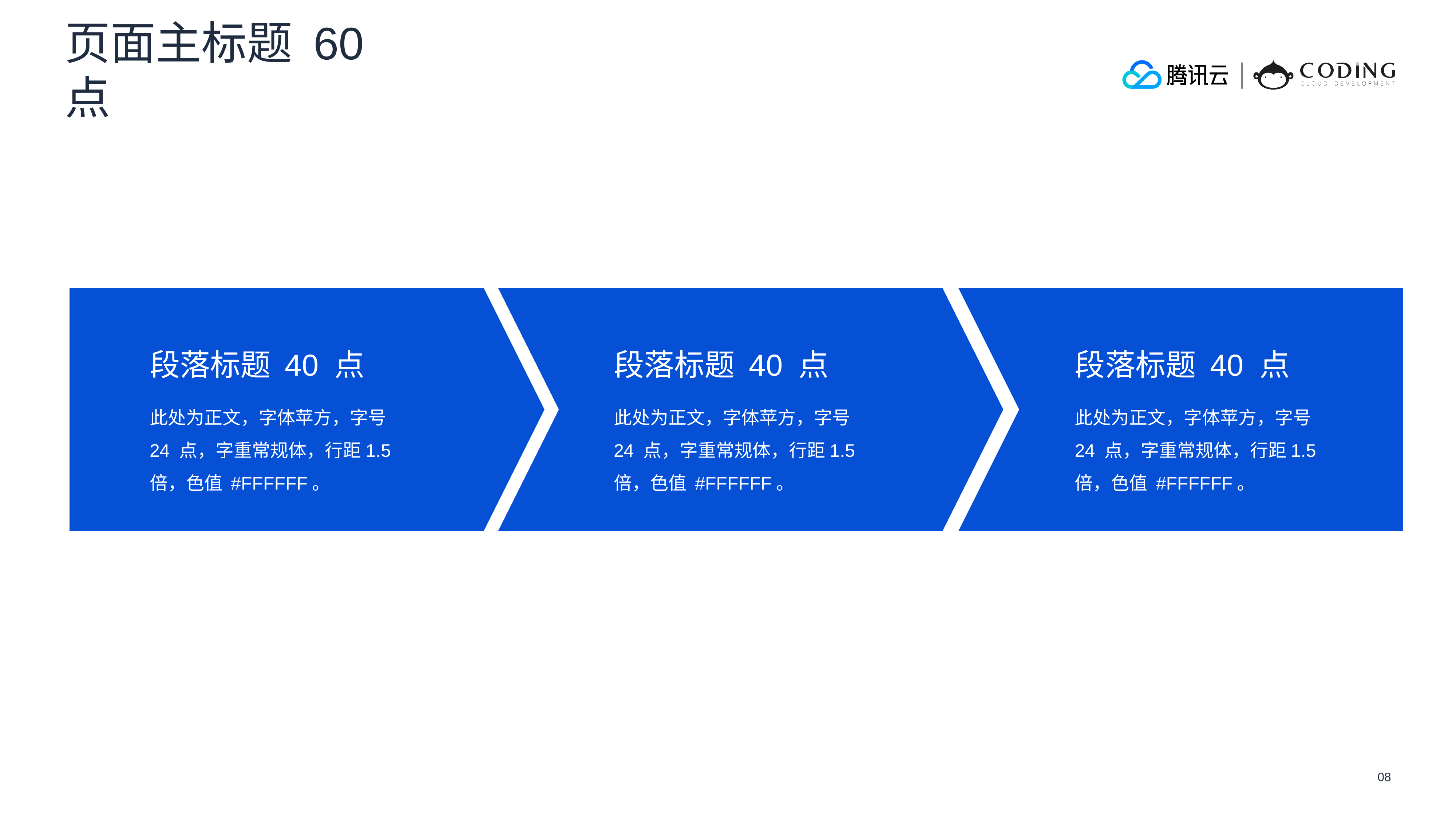

页面主标题 60 点

段落标题 40 点
段落标题 40 点
段落标题 40 点
此处为正文，字体苹方，字号 24 点，字重常规体，行距1.5 倍，色值 #FFFFFF。
此处为正文，字体苹方，字号 24 点，字重常规体，行距1.5 倍，色值 #FFFFFF。
此处为正文，字体苹方，字号 24 点，字重常规体，行距1.5 倍，色值 #FFFFFF。
08